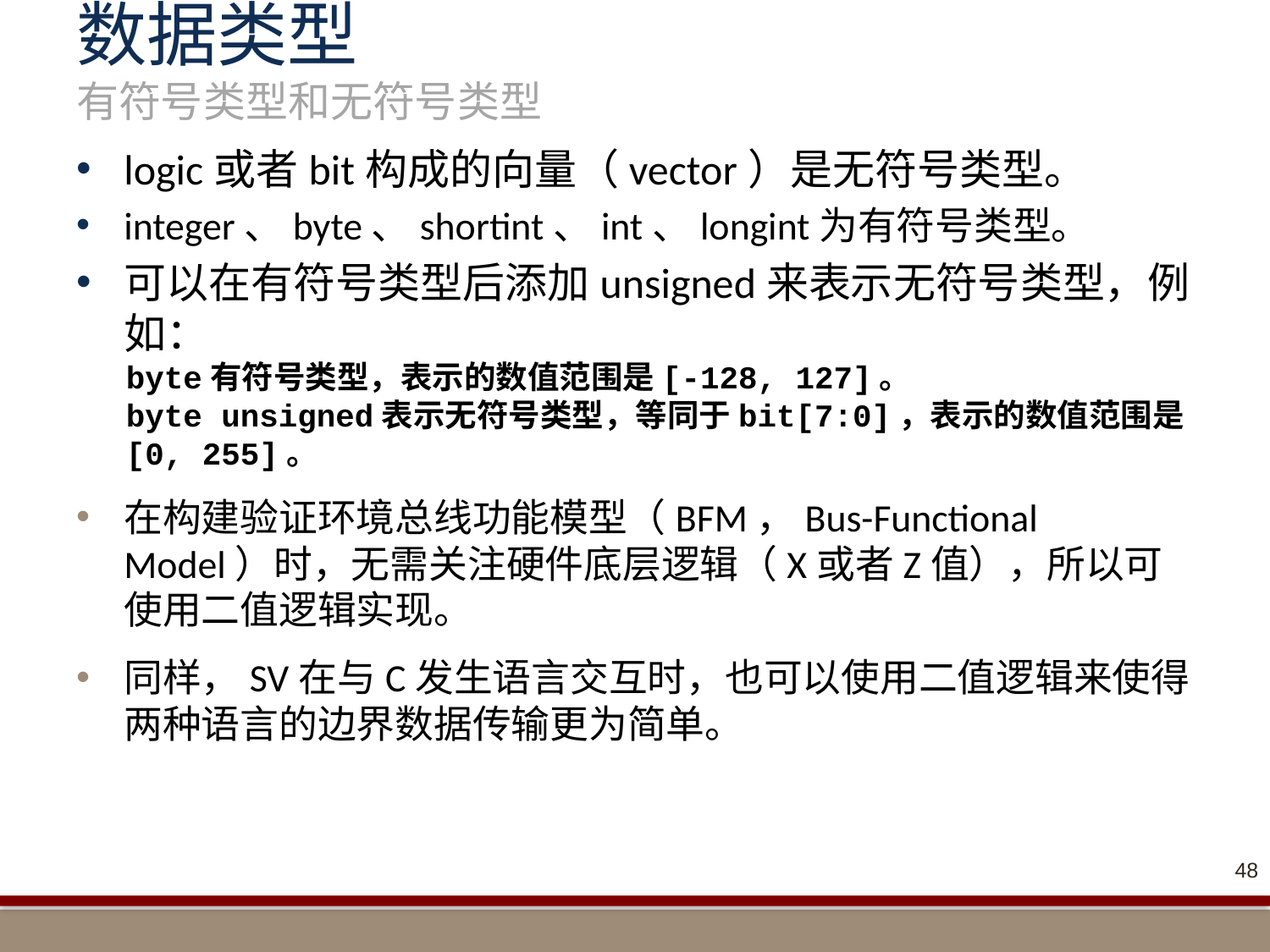

# 数据类型 有符号类型和无符号类型
logic或者bit构成的向量（vector）是无符号类型。
integer、byte、shortint、int、longint为有符号类型。
可以在有符号类型后添加unsigned来表示无符号类型，例如：
byte有符号类型，表示的数值范围是[-128, 127]。
byte unsigned表示无符号类型，等同于bit[7:0]，表示的数值范围是[0, 255]。
在构建验证环境总线功能模型（BFM，Bus-Functional Model）时，无需关注硬件底层逻辑（X或者Z值），所以可使用二值逻辑实现。
同样，SV在与C发生语言交互时，也可以使用二值逻辑来使得两种语言的边界数据传输更为简单。
48